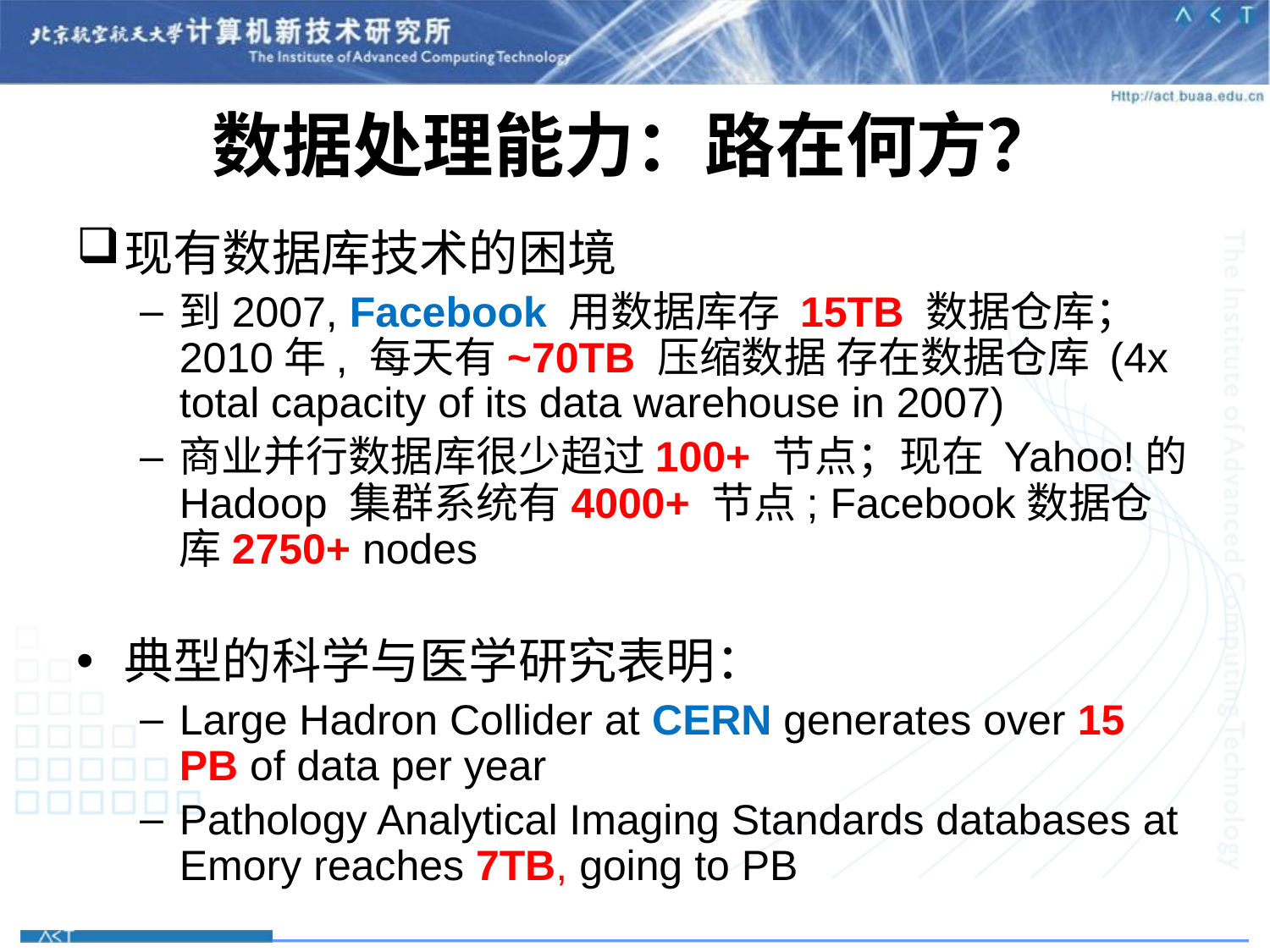

# 数据处理能力：路在何方？
现有数据库技术的困境
到2007, Facebook 用数据库存 15TB 数据仓库；2010年, 每天有~70TB 压缩数据 存在数据仓库 (4x total capacity of its data warehouse in 2007)
商业并行数据库很少超过100+ 节点；现在 Yahoo!的 Hadoop 集群系统有4000+ 节点; Facebook数据仓库2750+ nodes

典型的科学与医学研究表明：
Large Hadron Collider at CERN generates over 15 PB of data per year
Pathology Analytical Imaging Standards databases at Emory reaches 7TB, going to PB